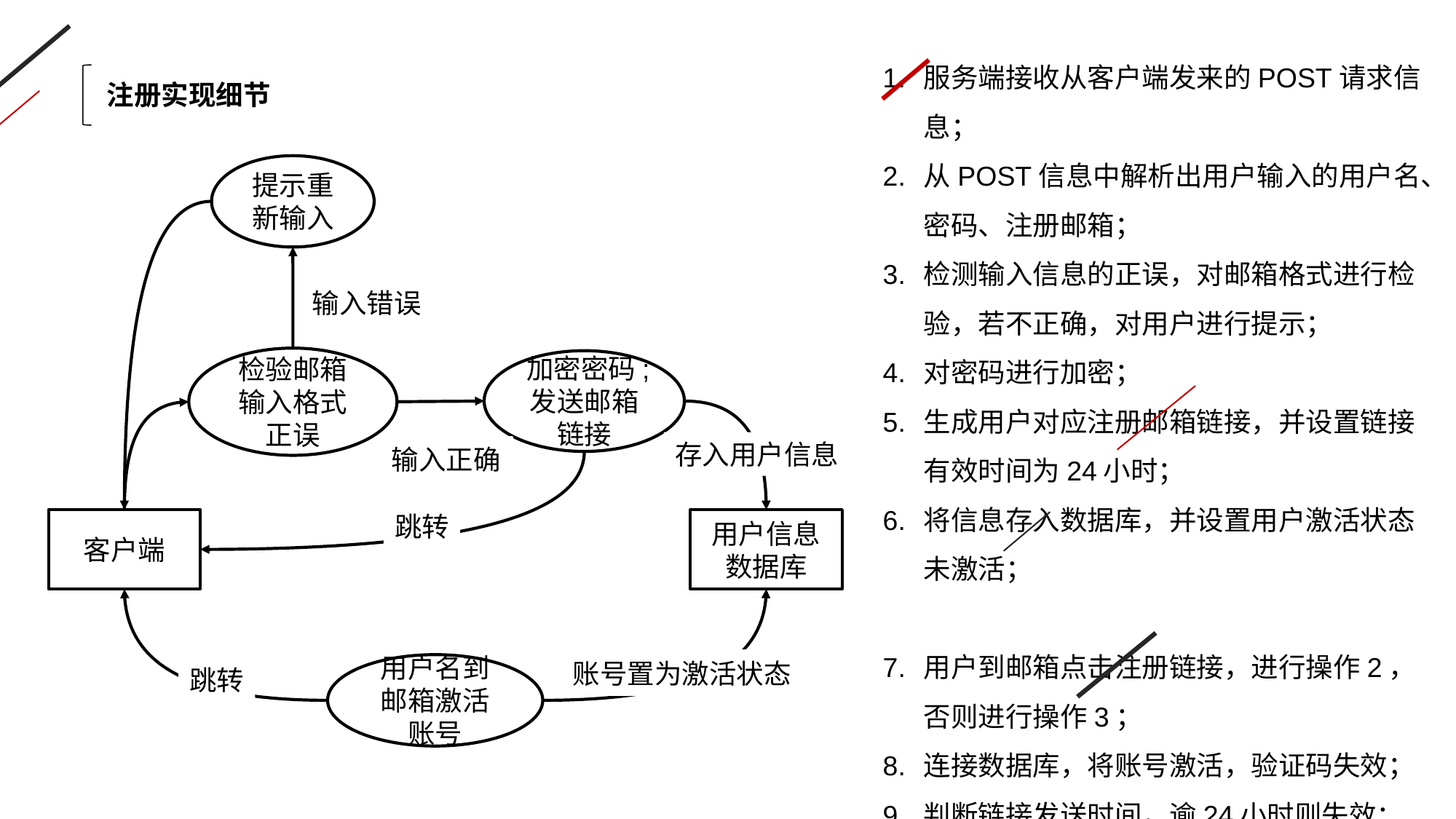

服务端接收从客户端发来的POST请求信息；
从POST信息中解析出用户输入的用户名、密码、注册邮箱；
检测输入信息的正误，对邮箱格式进行检验，若不正确，对用户进行提示；
对密码进行加密；
生成用户对应注册邮箱链接，并设置链接有效时间为24小时；
将信息存入数据库，并设置用户激活状态未激活；

用户到邮箱点击注册链接，进行操作2，否则进行操作3；
连接数据库，将账号激活，验证码失效；
判断链接发送时间，逾24小时则失效；

注册实现细节
提示重新输入
输入错误
检验邮箱输入格式正误
加密密码;发送邮箱链接
存入用户信息
输入正确
跳转
客户端
用户信息数据库
账号置为激活状态
用户名到邮箱激活账号
跳转